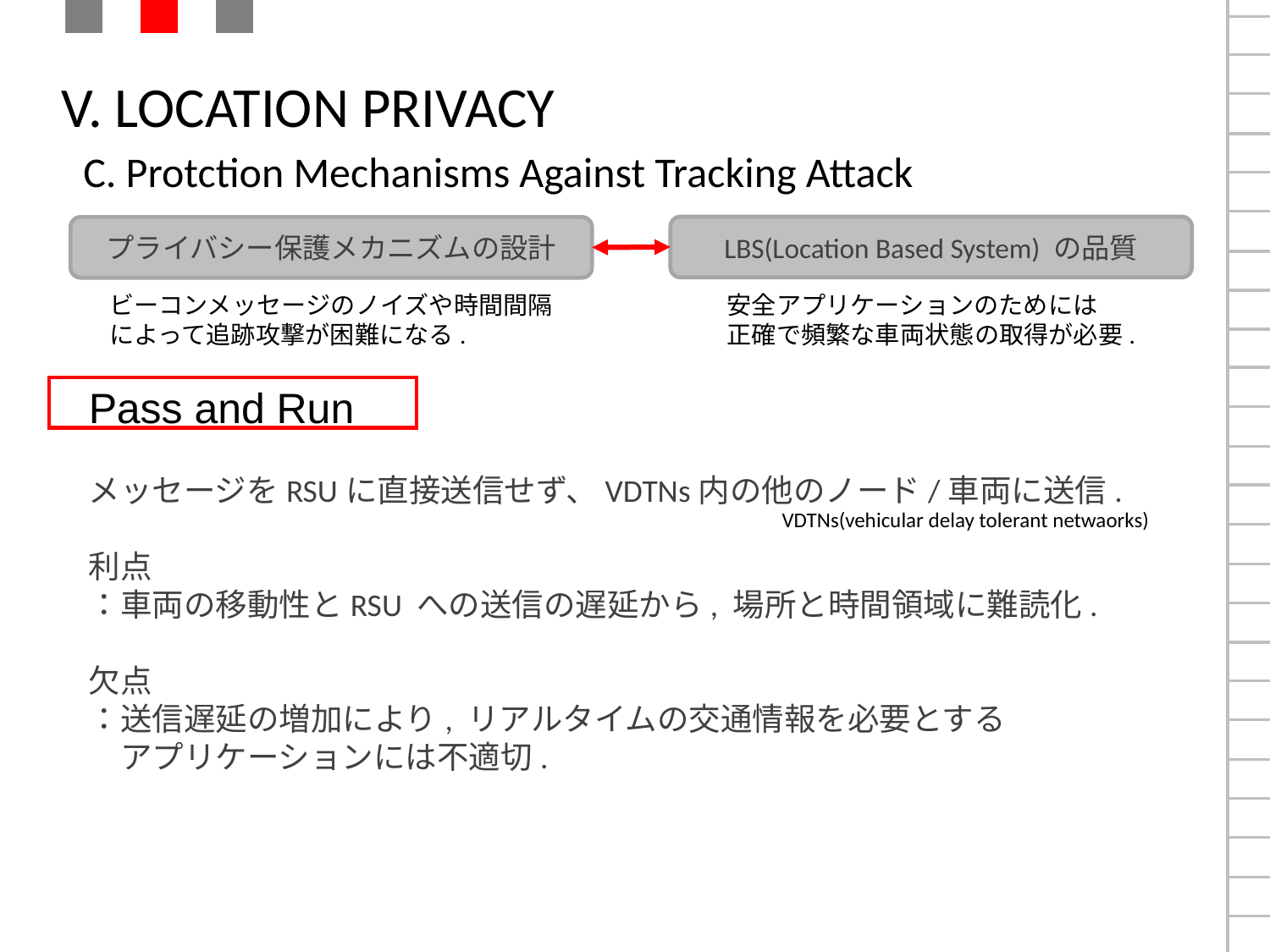

# V. LOCATION PRIVACY
C. Protction Mechanisms Against Tracking Attack

Pass and Run

メッセージをRSUに直接送信せず、VDTNs内の他のノード/⾞両に送信.

利点
：⾞両の移動性とRSU への送信の遅延から, 場所と時間領域に難読化.

欠点
：送信遅延の増加により, リアルタイムの交通情報を必要とする
　アプリケーションには不適切.
LBS(Location Based System) の品質
プライバシー保護メカニズムの設計
ビーコンメッセージのノイズや時間間隔
によって追跡攻撃が困難になる.
安全アプリケーションのためには
正確で頻繁な車両状態の取得が必要.

VDTNs(vehicular delay tolerant netwaorks)